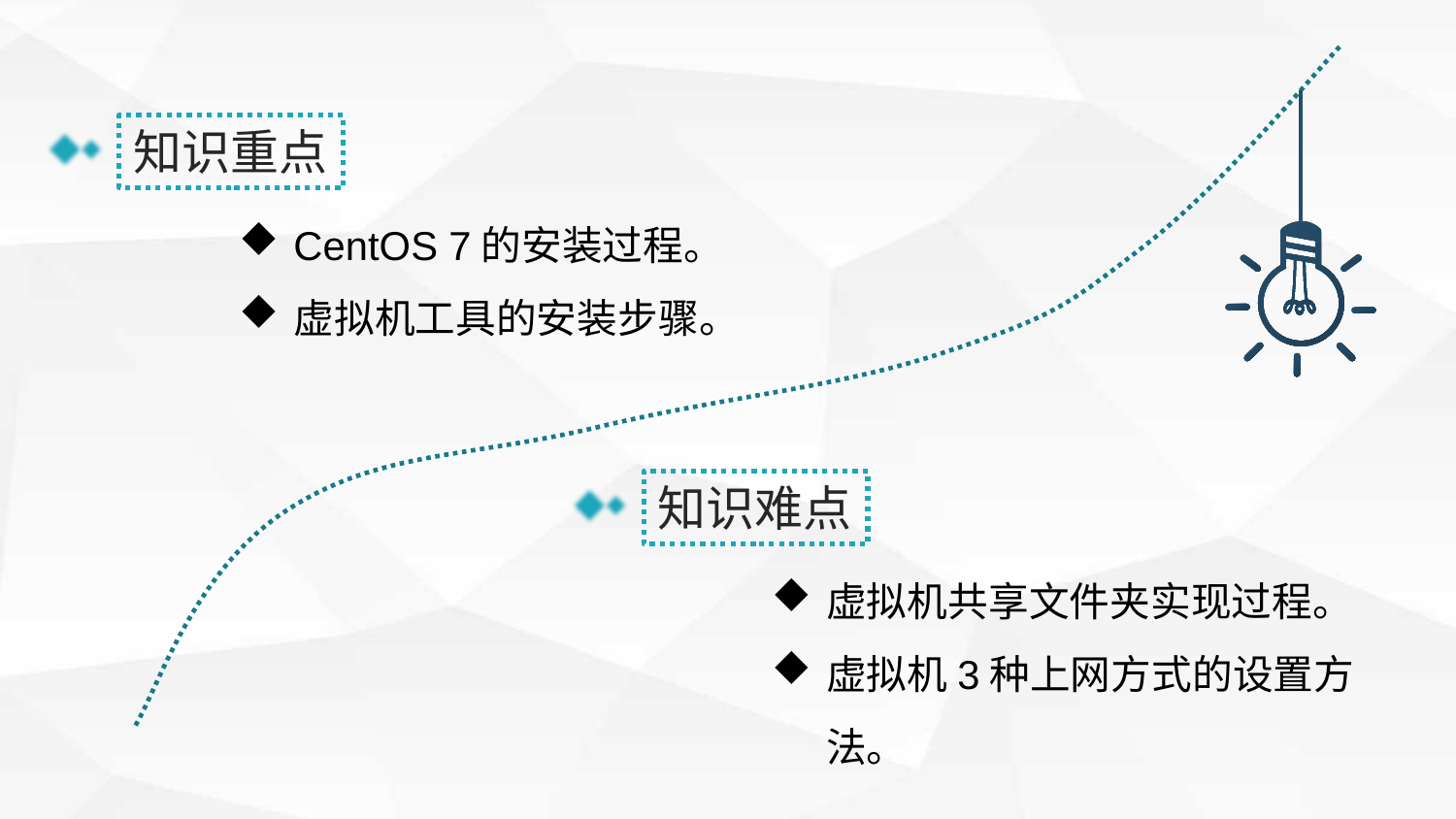

知识重点

CentOS 7的安装过程。
虚拟机工具的安装步骤。
知识难点

虚拟机共享文件夹实现过程。
虚拟机3种上网方式的设置方法。